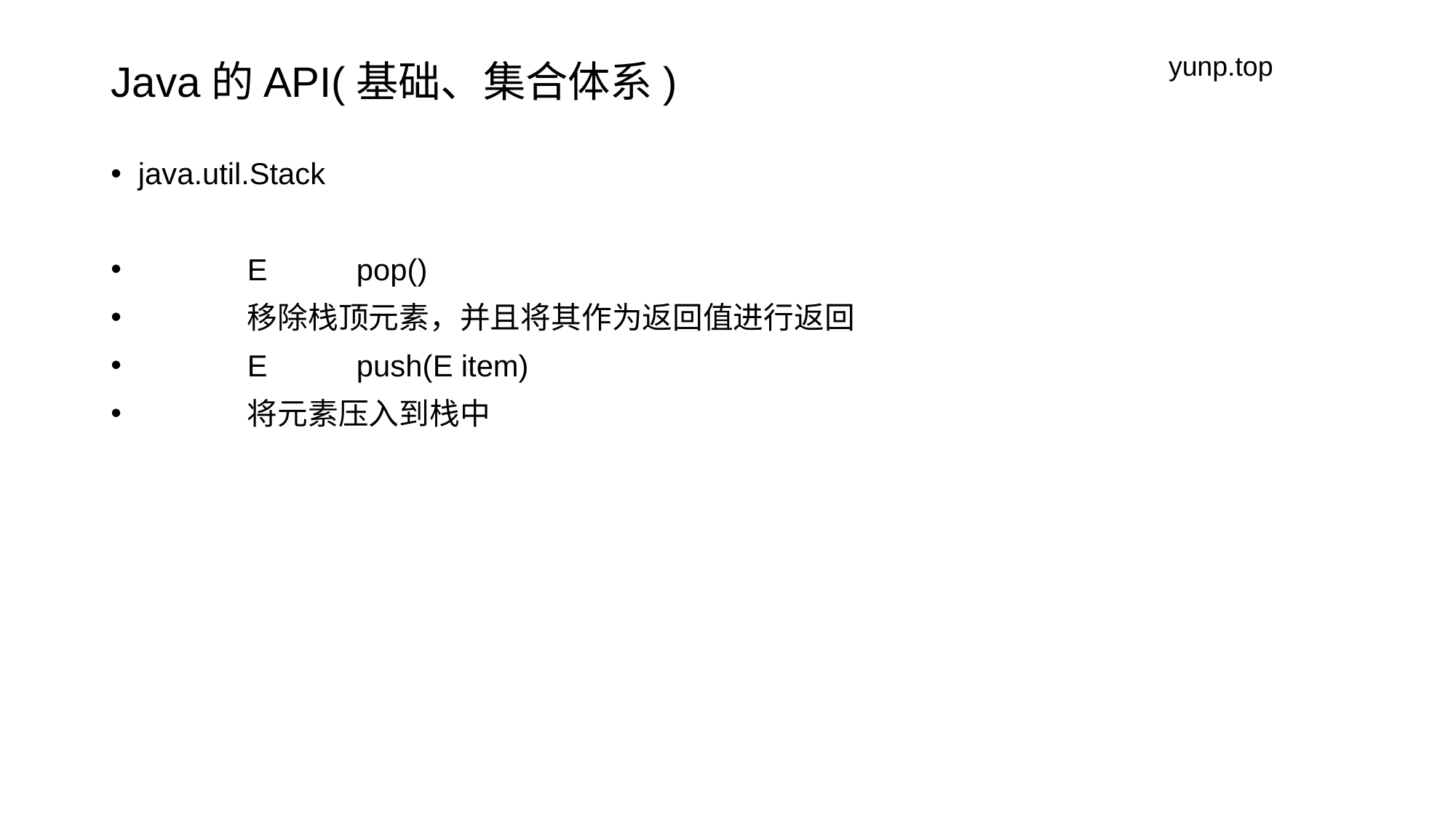

# Java的API(基础、集合体系)
yunp.top
java.util.Stack

	E 	pop()
	移除栈顶元素，并且将其作为返回值进行返回
	E 	push​(E item)
	将元素压入到栈中